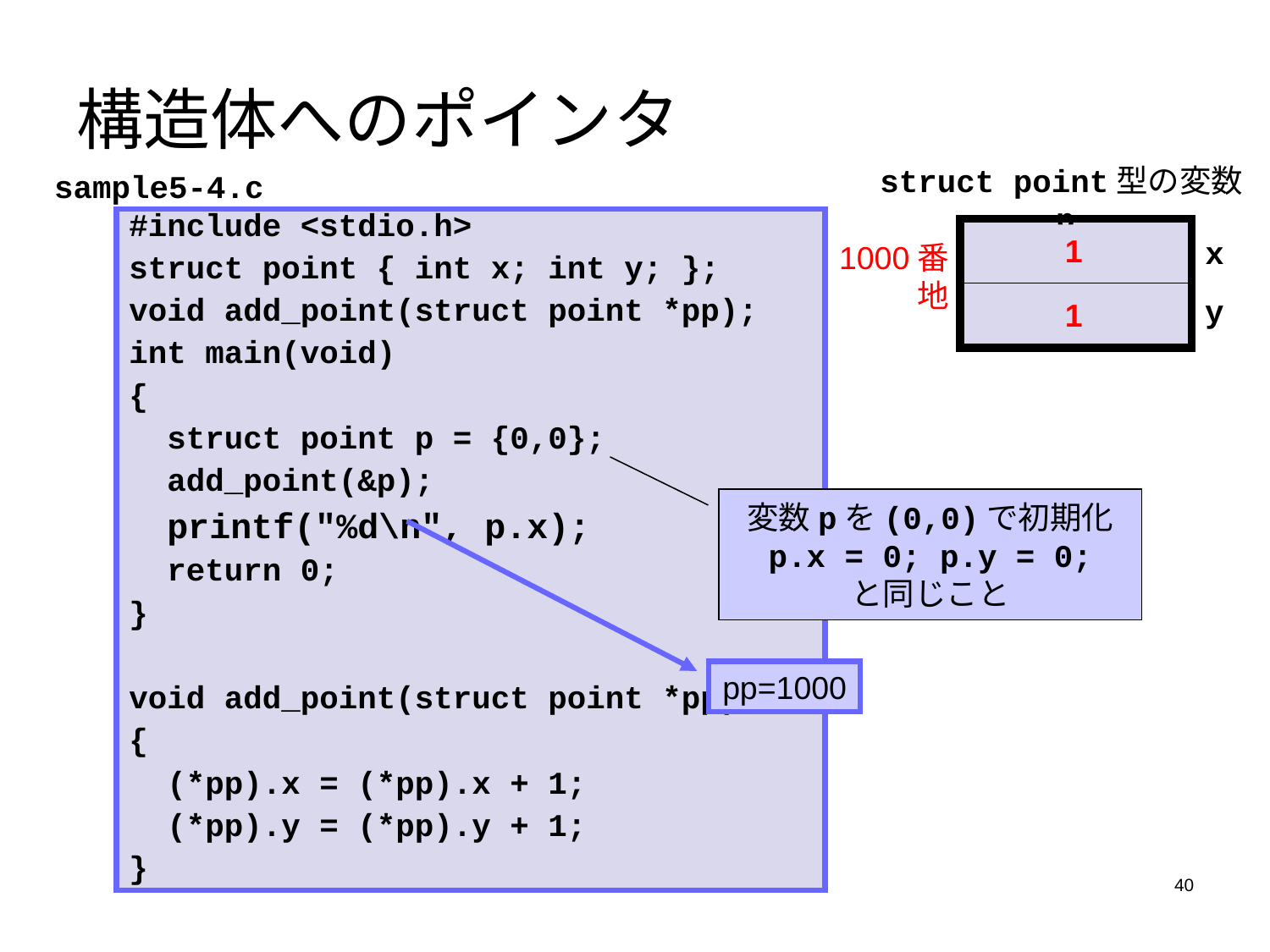

# 構造体へのポインタ
struct point型の変数p
sample5-4.c
#include <stdio.h>
struct point { int x; int y; };
void add_point(struct point *pp);
int main(void)
{
  struct point p = {0,0};
  add_point(&p);
  printf("%d\n", p.x);
  return 0;
}

void add_point(struct point *pp)
{
  (*pp).x = (*pp).x + 1;
  (*pp).y = (*pp).y + 1;
}

1
x
0
1000番地

y
1
0
変数pを(0,0)で初期化
p.x = 0; p.y = 0;
と同じこと

pp=1000
40